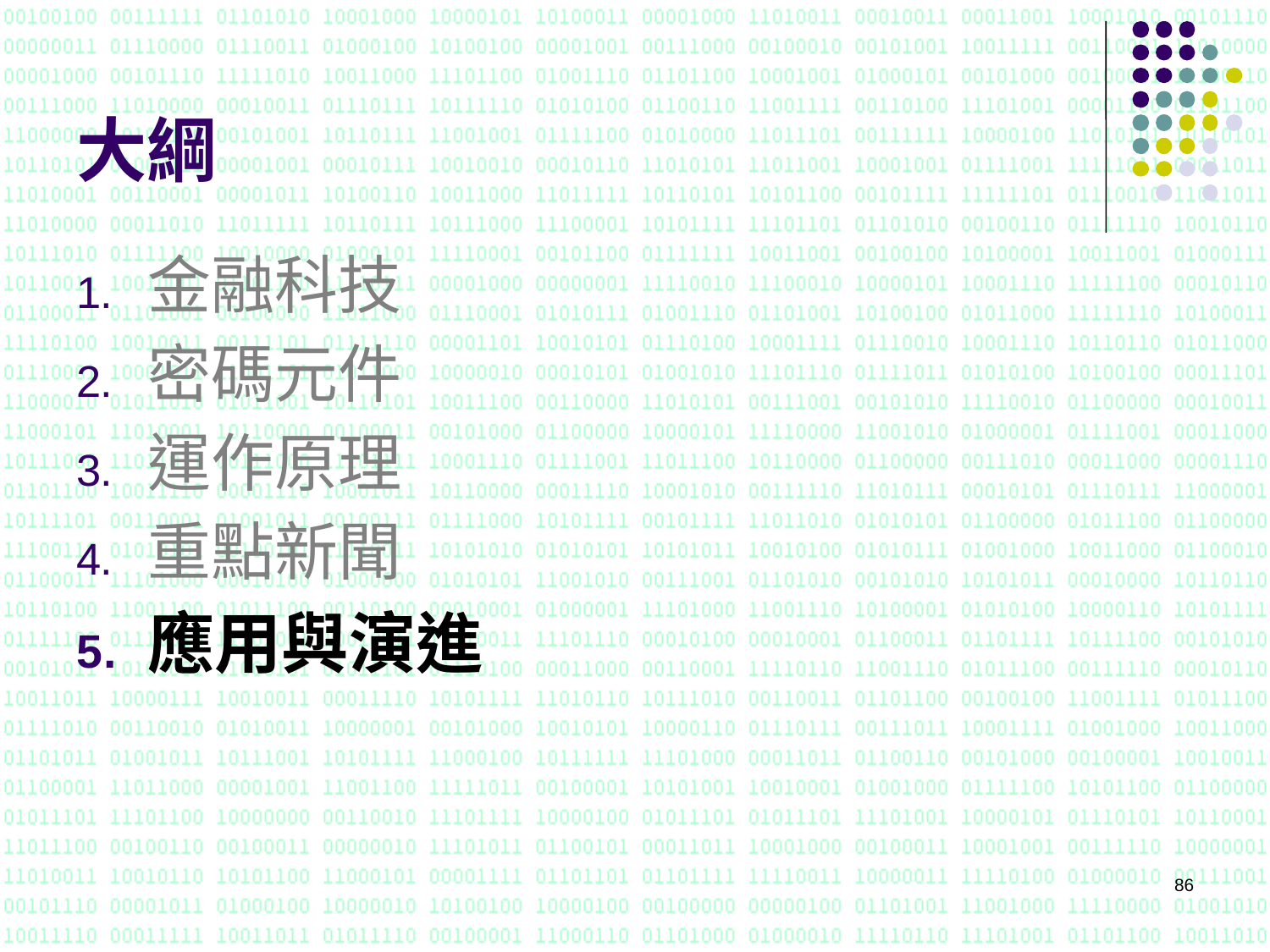

# 大綱
金融科技
密碼元件
運作原理
重點新聞
應用與演進
86